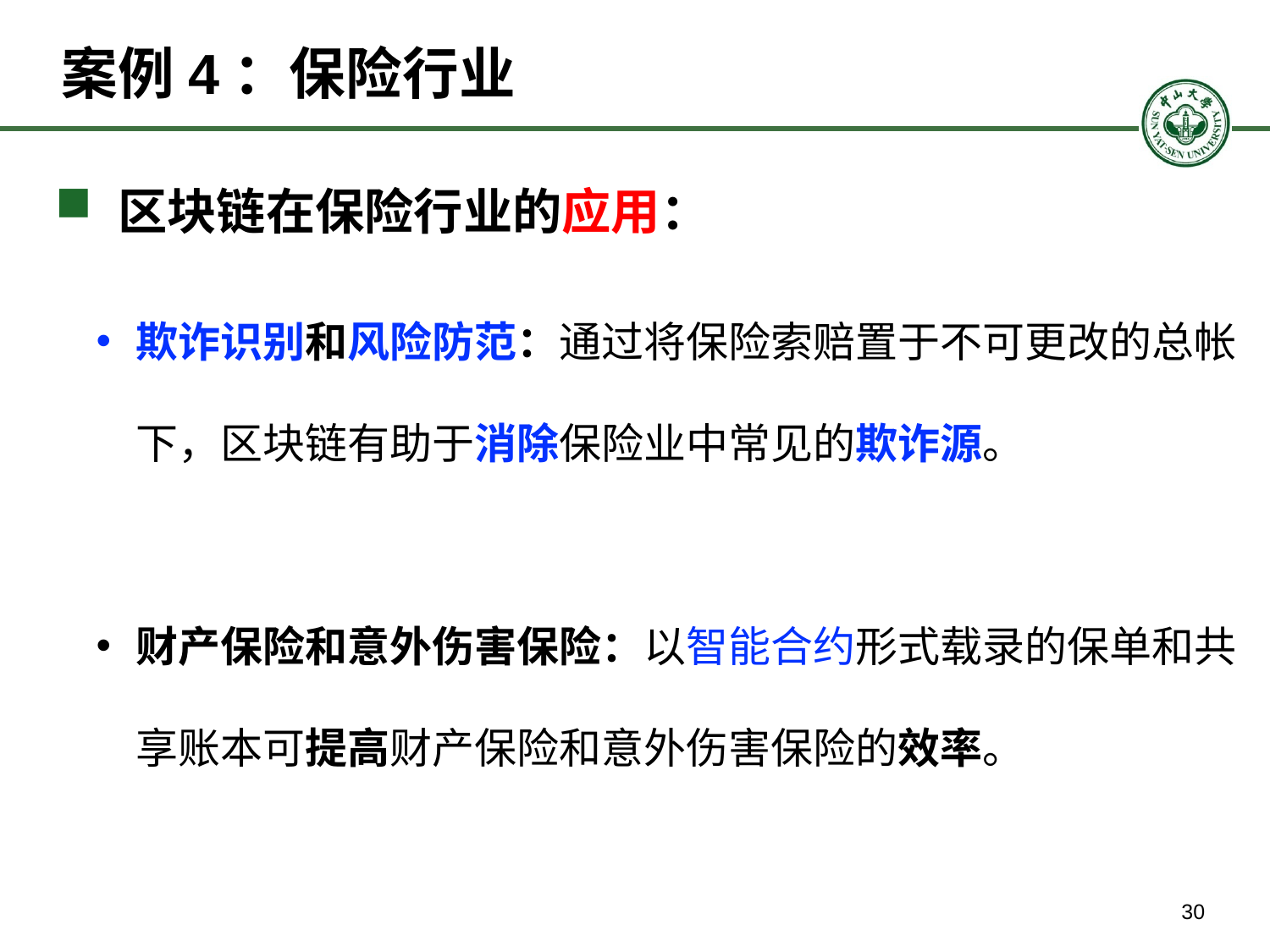

# 案例4：保险行业
 区块链在保险行业的应用：
欺诈识别和风险防范：通过将保险索赔置于不可更改的总帐下，区块链有助于消除保险业中常见的欺诈源。

财产保险和意外伤害保险：以智能合约形式载录的保单和共享账本可提高财产保险和意外伤害保险的效率。